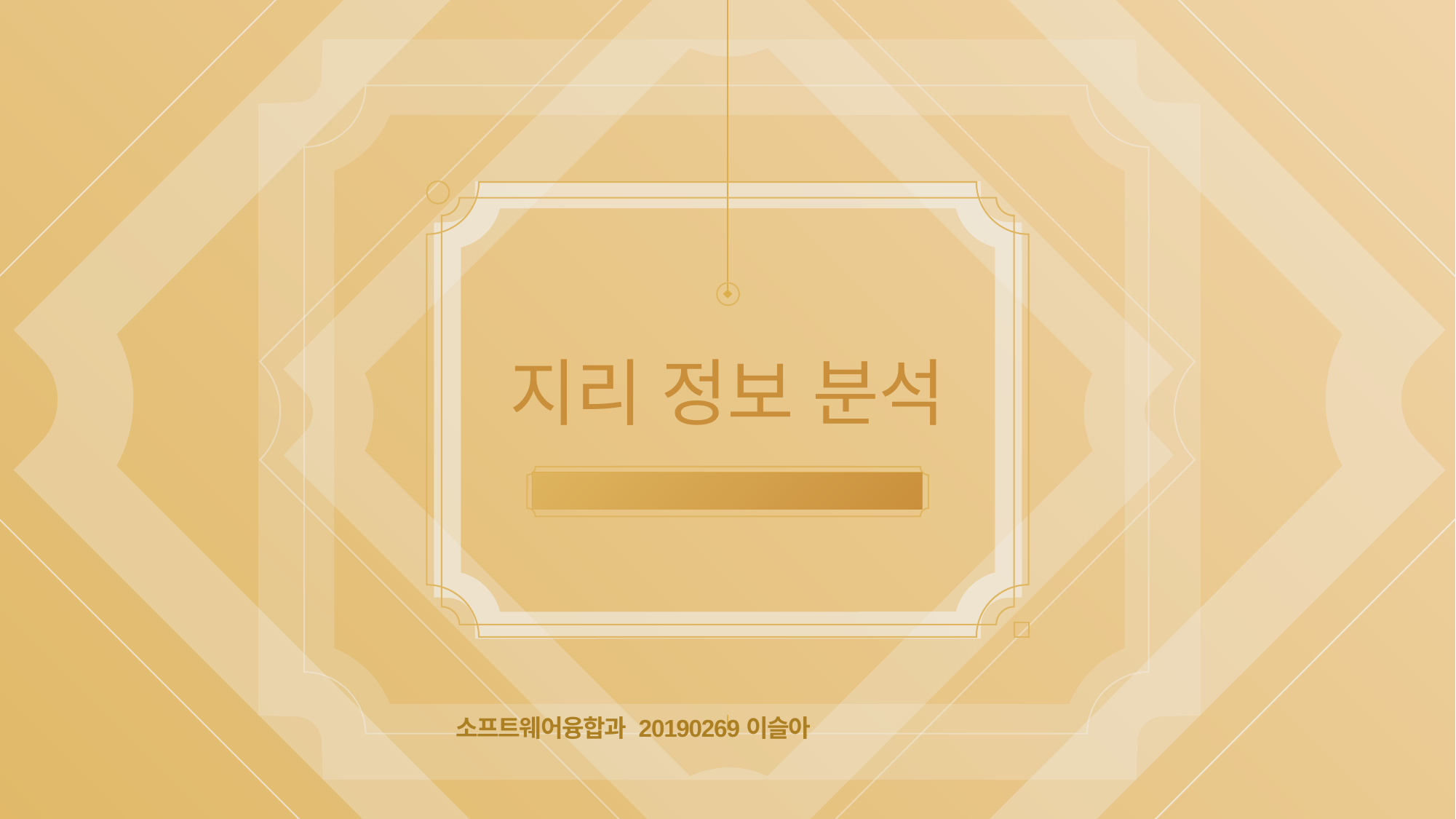

# 지리 정보 분석
Part 3 빅데이터 분석 – 지리 정보 분석
소프트웨어융합과 20190269이슬아